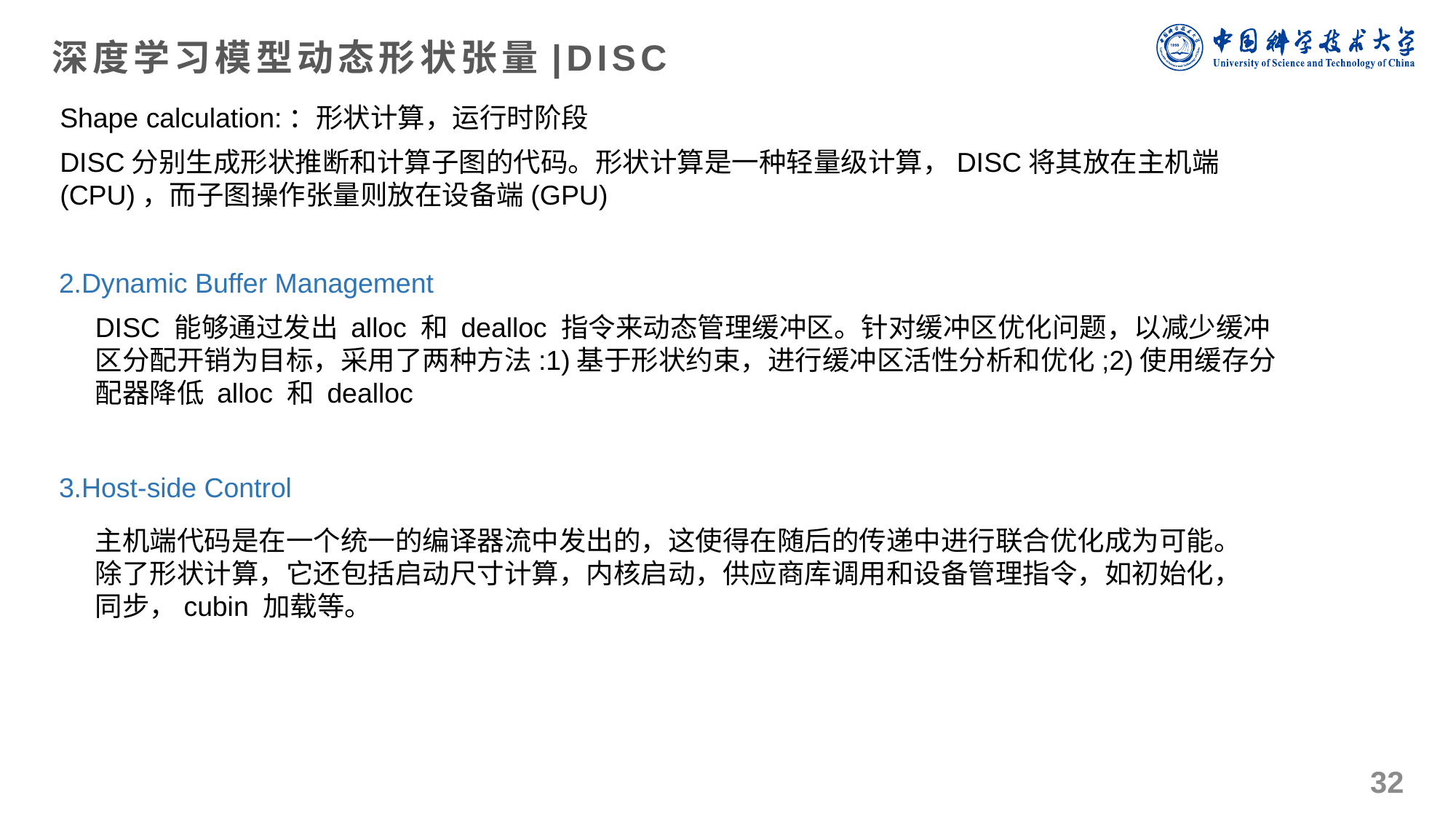

深度学习模型动态形状张量|DISC
Shape calculation:：形状计算，运行时阶段
DISC分别生成形状推断和计算子图的代码。形状计算是一种轻量级计算，DISC将其放在主机端(CPU)，而子图操作张量则放在设备端(GPU)
2.Dynamic Buffer Management
DISC 能够通过发出 alloc 和 dealloc 指令来动态管理缓冲区。针对缓冲区优化问题，以减少缓冲区分配开销为目标，采用了两种方法:1)基于形状约束，进行缓冲区活性分析和优化;2)使用缓存分配器降低 alloc 和 dealloc
3.Host-side Control
主机端代码是在一个统一的编译器流中发出的，这使得在随后的传递中进行联合优化成为可能。除了形状计算，它还包括启动尺寸计算，内核启动，供应商库调用和设备管理指令，如初始化，同步，cubin 加载等。
32